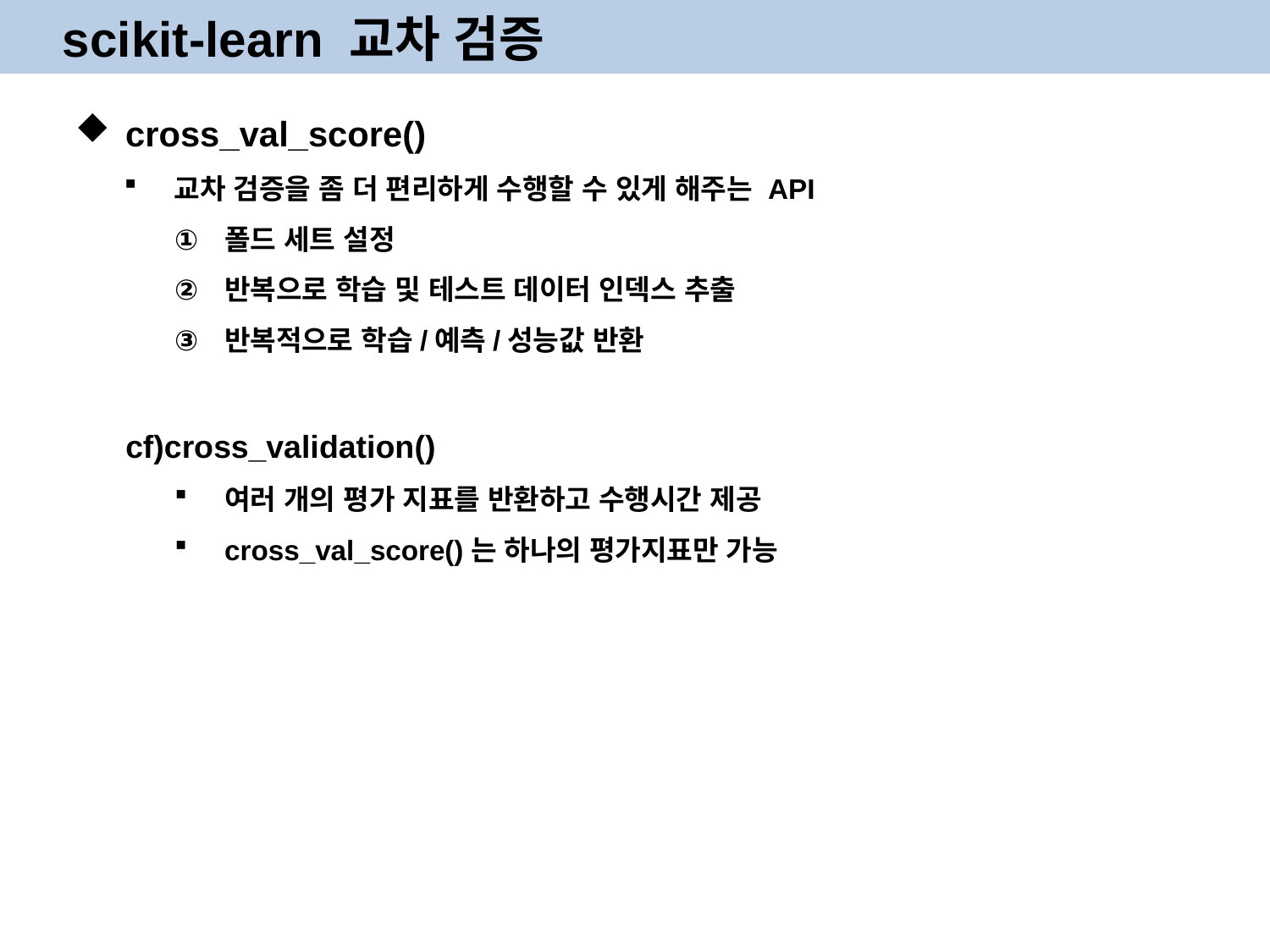

scikit-learn 교차 검증
cross_val_score()
교차 검증을 좀 더 편리하게 수행할 수 있게 해주는 API
폴드 세트 설정
반복으로 학습 및 테스트 데이터 인덱스 추출
반복적으로 학습/예측/성능값 반환

cf)cross_validation()
여러 개의 평가 지표를 반환하고 수행시간 제공
cross_val_score()는 하나의 평가지표만 가능